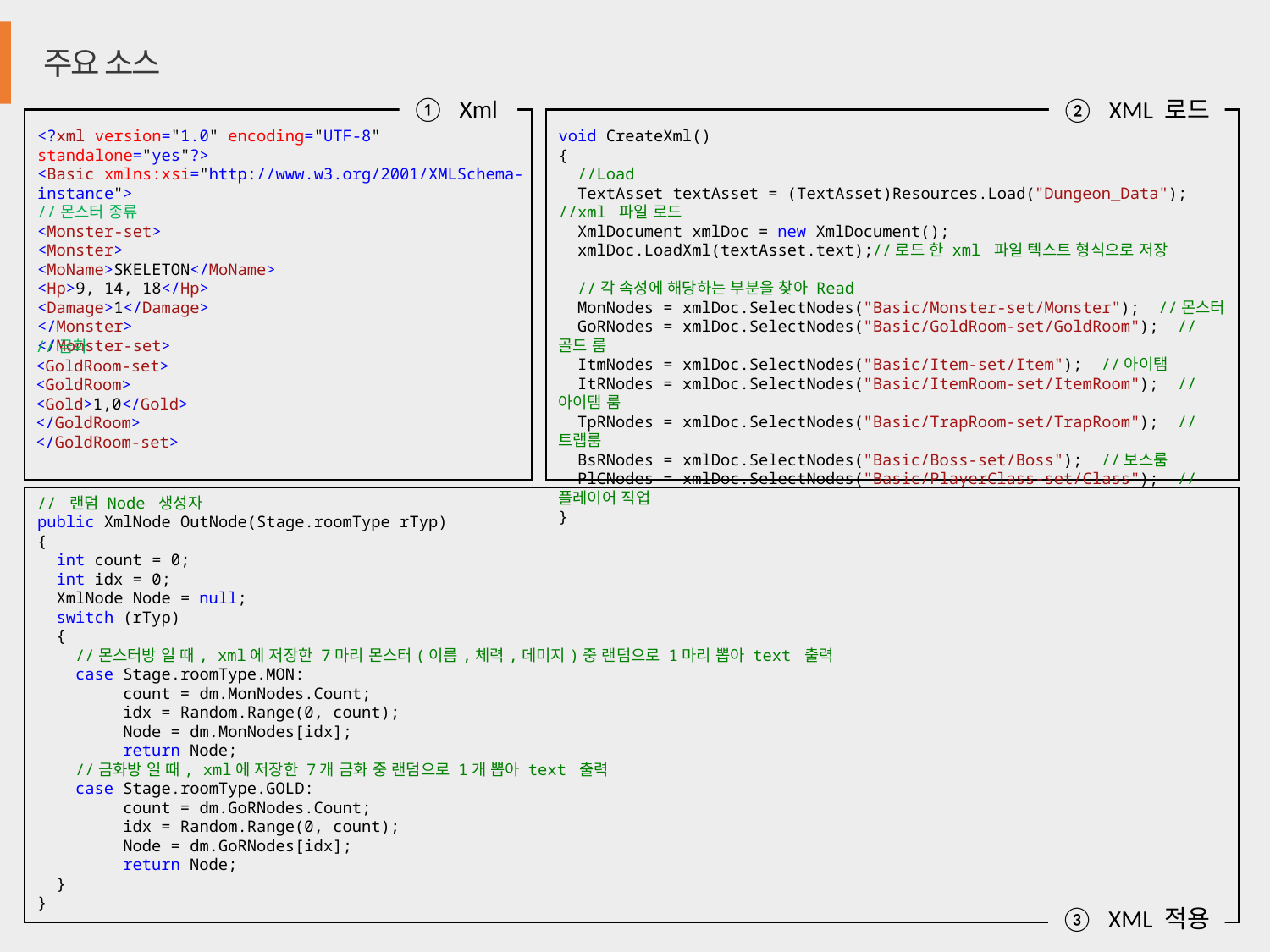

주요 소스
Xml

<?xml version="1.0" encoding="UTF-8" standalone="yes"?>
<Basic xmlns:xsi="http://www.w3.org/2001/XMLSchema-instance">
//몬스터 종류
<Monster-set>
<Monster>
<MoName>SKELETON</MoName>
<Hp>9, 14, 18</Hp>
<Damage>1</Damage>
</Monster>
</Monster-set>

//금화
<GoldRoom-set>
<GoldRoom>
<Gold>1,0</Gold>
</GoldRoom>
</GoldRoom-set>
XML 로드

void CreateXml()
{
  //Load
  TextAsset textAsset = (TextAsset)Resources.Load("Dungeon_Data"); //xml 파일 로드
  XmlDocument xmlDoc = new XmlDocument();
  xmlDoc.LoadXml(textAsset.text);//로드 한 xml 파일 텍스트 형식으로 저장

  //각 속성에 해당하는 부분을 찾아 Read
  MonNodes = xmlDoc.SelectNodes("Basic/Monster-set/Monster");  //몬스터
  GoRNodes = xmlDoc.SelectNodes("Basic/GoldRoom-set/GoldRoom");  //골드 룸
  ItmNodes = xmlDoc.SelectNodes("Basic/Item-set/Item");  //아이탬
  ItRNodes = xmlDoc.SelectNodes("Basic/ItemRoom-set/ItemRoom");  //아이탬 룸
  TpRNodes = xmlDoc.SelectNodes("Basic/TrapRoom-set/TrapRoom");  //트랩룸
  BsRNodes = xmlDoc.SelectNodes("Basic/Boss-set/Boss");  //보스룸
  PlCNodes = xmlDoc.SelectNodes("Basic/PlayerClass-set/Class");  //플레이어 직업
}
// 랜덤 Node 생성자
public XmlNode OutNode(Stage.roomType rTyp)
{
  int count = 0;
  int idx = 0;
  XmlNode Node = null;
  switch (rTyp)
  {
    //몬스터방 일 때, xml에 저장한 7마리 몬스터(이름,체력,데미지)중 랜덤으로 1마리 뽑아 text 출력
    case Stage.roomType.MON:
         count = dm.MonNodes.Count;
         idx = Random.Range(0, count);
         Node = dm.MonNodes[idx];
         return Node;
    //금화방 일 때, xml에 저장한 7개 금화 중 랜덤으로 1개 뽑아 text 출력
    case Stage.roomType.GOLD:
         count = dm.GoRNodes.Count;
         idx = Random.Range(0, count);
         Node = dm.GoRNodes[idx];
         return Node;
  }
}

XML 적용